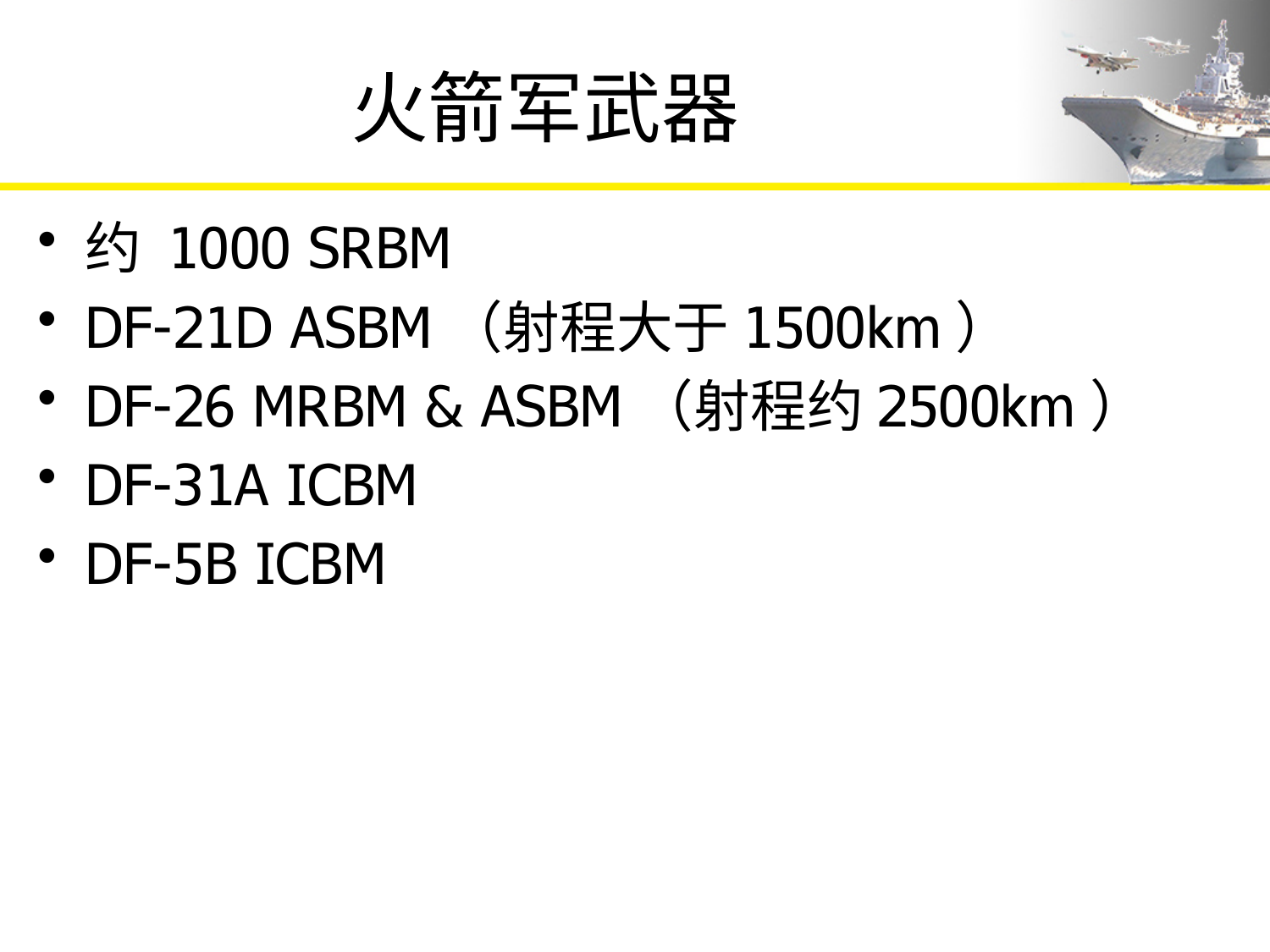

# 火箭军武器
约 1000 SRBM
DF-21D ASBM（射程大于1500km）
DF-26 MRBM & ASBM（射程约2500km）
DF-31A ICBM
DF-5B ICBM